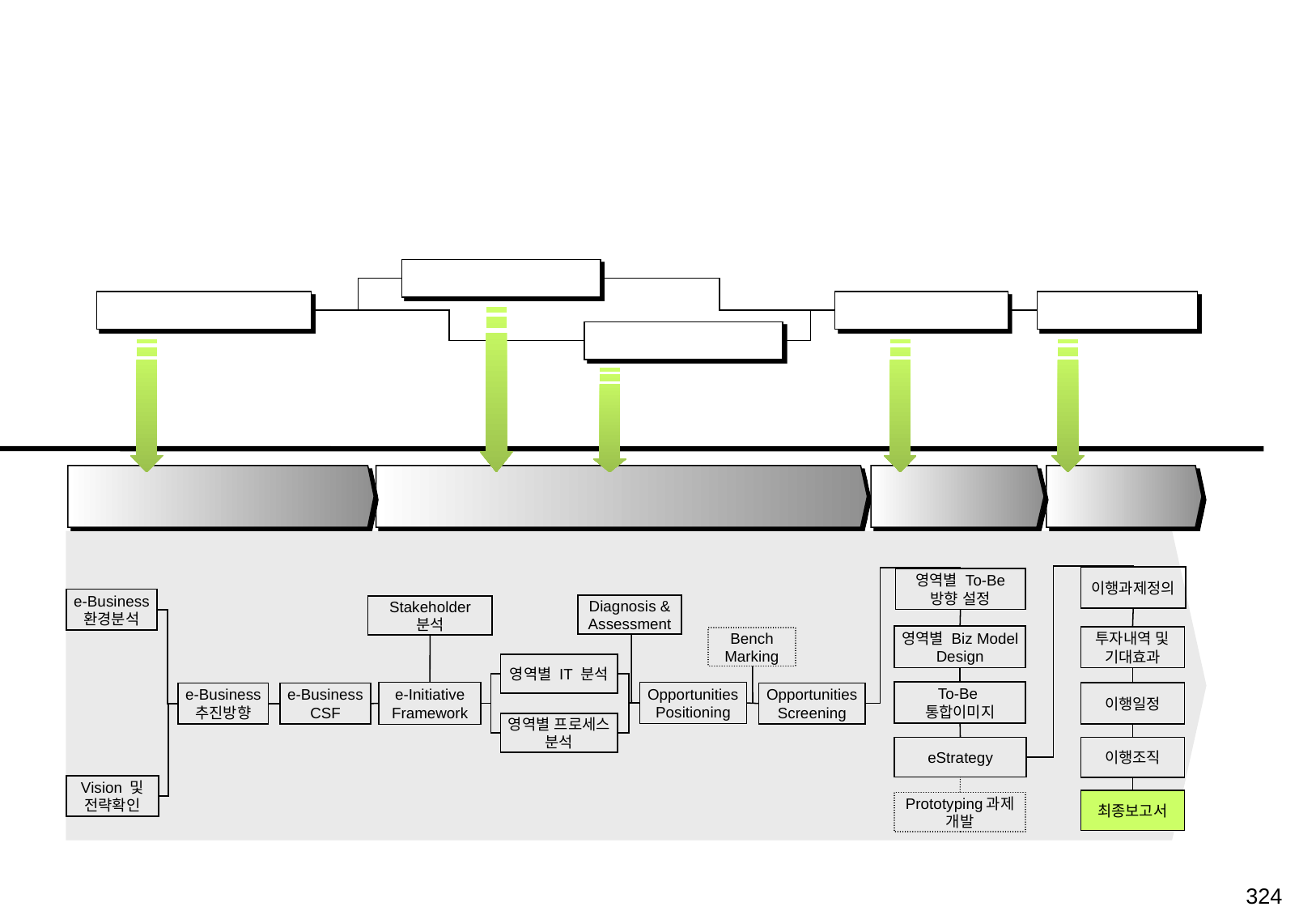

이행과제정의
영역별 To-Be
방향 설정
e-Business
환경분석
Diagnosis &
Assessment
Stakeholder
분석
영역별 Biz Model
Design
투자내역 및
기대효과
Bench
Marking

영역별 IT 분석

To-Be
통합이미지
e-Initiative
Framework
Opportunities
Positioning
이행일정
e-Business
추진방향
e-Business
CSF
Opportunities
Screening
영역별 프로세스
분석
eStrategy
이행조직
Vision 및
전략확인
최종보고서
Prototyping과제
개발
324